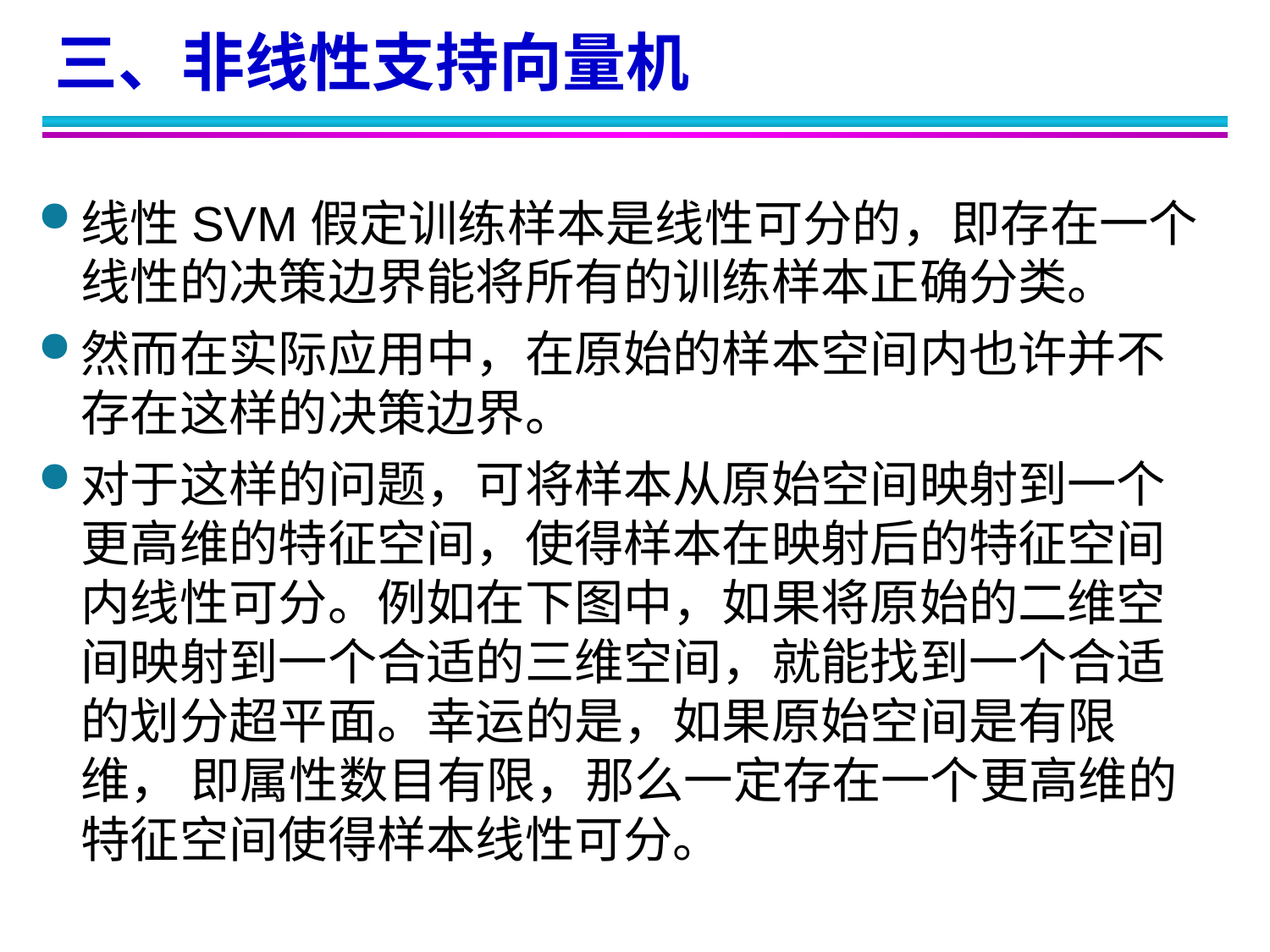

三、非线性支持向量机
线性SVM假定训练样本是线性可分的，即存在一个线性的决策边界能将所有的训练样本正确分类。
然而在实际应用中，在原始的样本空间内也许并不存在这样的决策边界。
对于这样的问题，可将样本从原始空间映射到一个更高维的特征空间，使得样本在映射后的特征空间内线性可分。例如在下图中，如果将原始的二维空间映射到一个合适的三维空间，就能找到一个合适的划分超平面。幸运的是，如果原始空间是有限维， 即属性数目有限，那么一定存在一个更高维的特征空间使得样本线性可分。